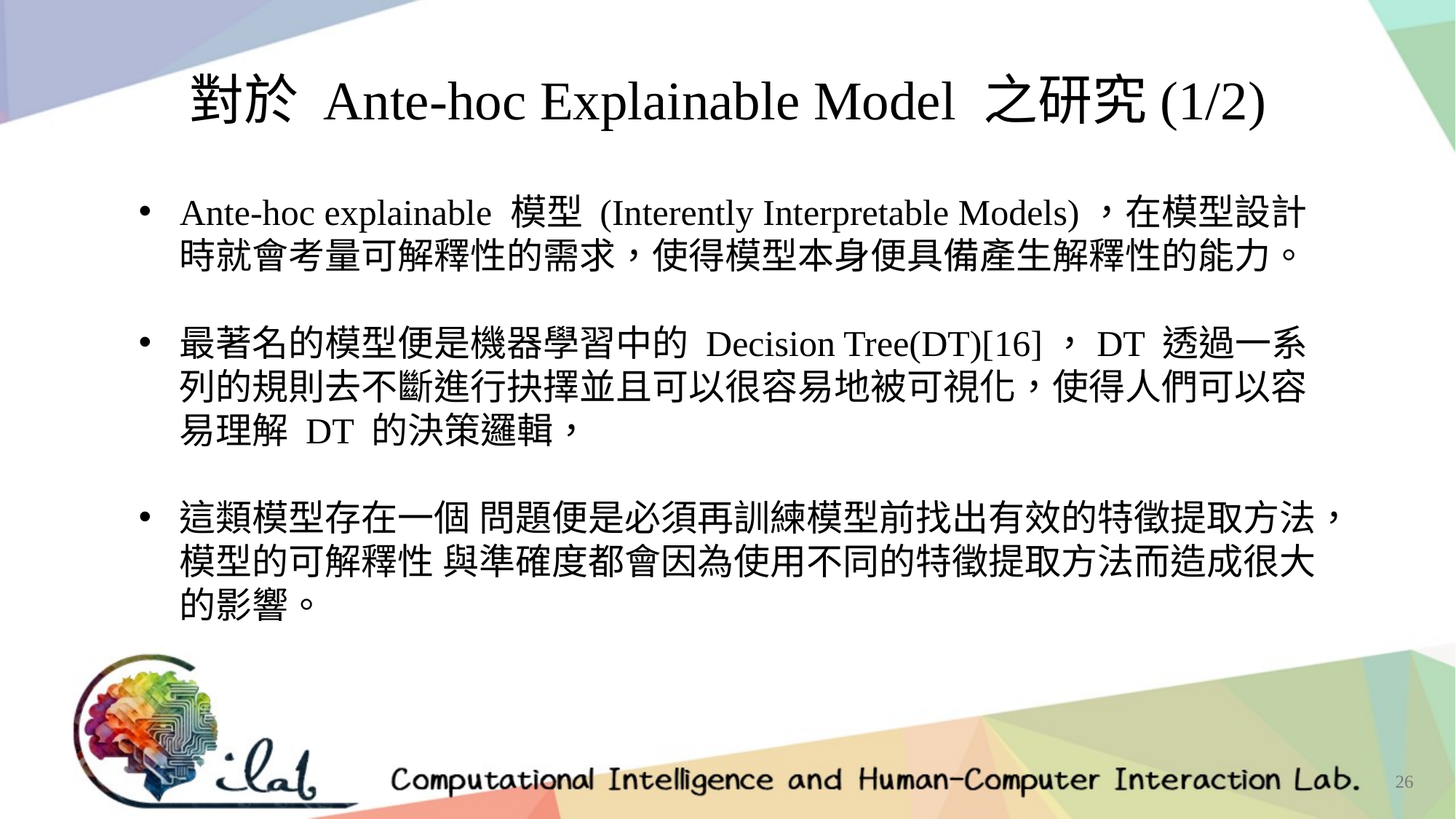

對於 Ante-hoc Explainable Model 之研究(1/2)
Ante-hoc explainable 模型 (Interently Interpretable Models)，在模型設計時就會考量可解釋性的需求，使得模型本身便具備產生解釋性的能力。

最著名的模型便是機器學習中的 Decision Tree(DT)[16]，DT 透過一系列的規則去不斷進行抉擇並且可以很容易地被可視化，使得人們可以容易理解 DT 的決策邏輯，

這類模型存在一個 問題便是必須再訓練模型前找出有效的特徵提取方法，模型的可解釋性 與準確度都會因為使用不同的特徵提取方法而造成很大的影響。
26